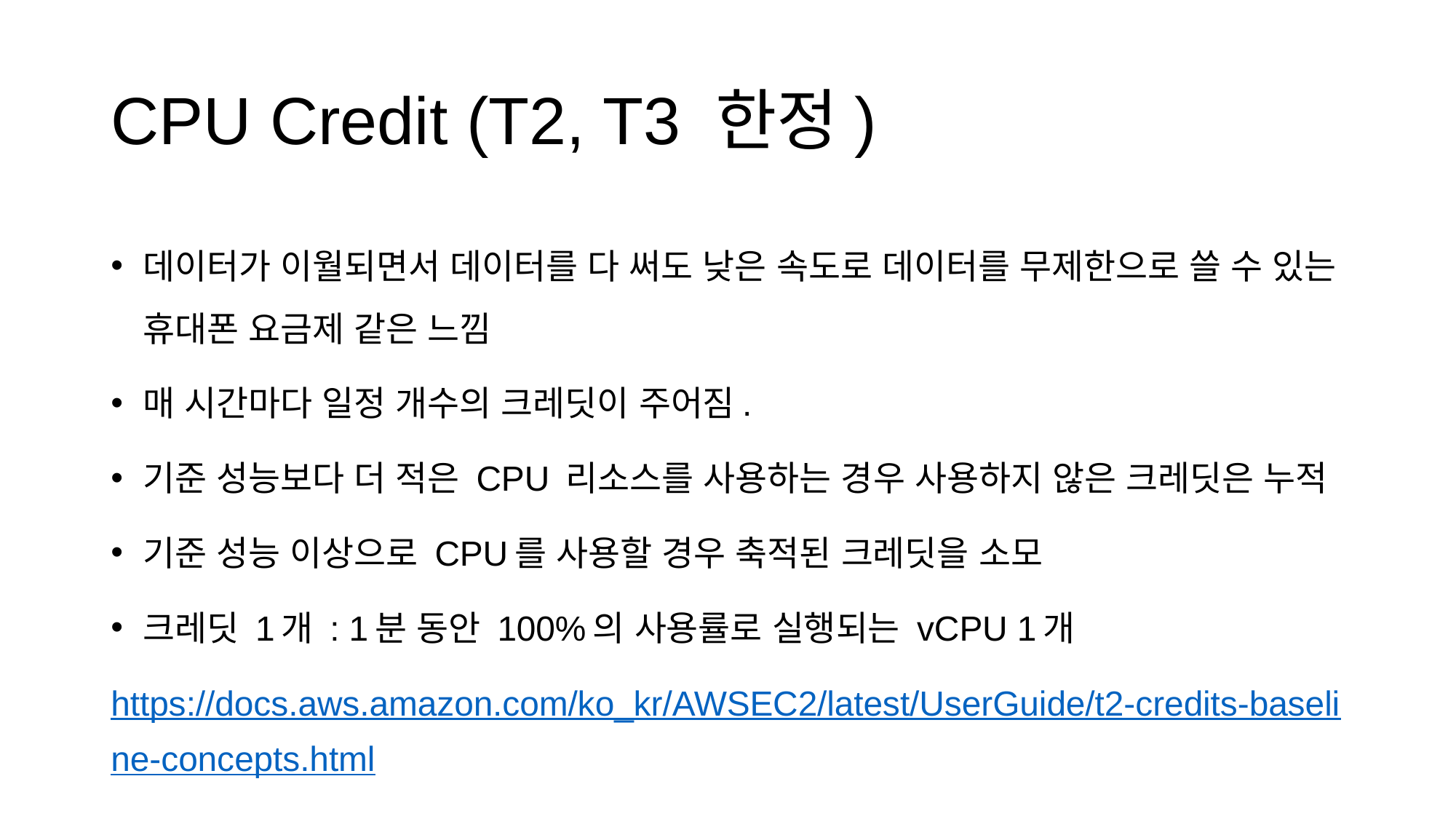

# CPU Credit (T2, T3 한정)
데이터가 이월되면서 데이터를 다 써도 낮은 속도로 데이터를 무제한으로 쓸 수 있는 휴대폰 요금제 같은 느낌
매 시간마다 일정 개수의 크레딧이 주어짐.
기준 성능보다 더 적은 CPU 리소스를 사용하는 경우 사용하지 않은 크레딧은 누적
기준 성능 이상으로 CPU를 사용할 경우 축적된 크레딧을 소모
크레딧 1개 : 1분 동안 100%의 사용률로 실행되는 vCPU 1개
https://docs.aws.amazon.com/ko_kr/AWSEC2/latest/UserGuide/t2-credits-baseline-concepts.html